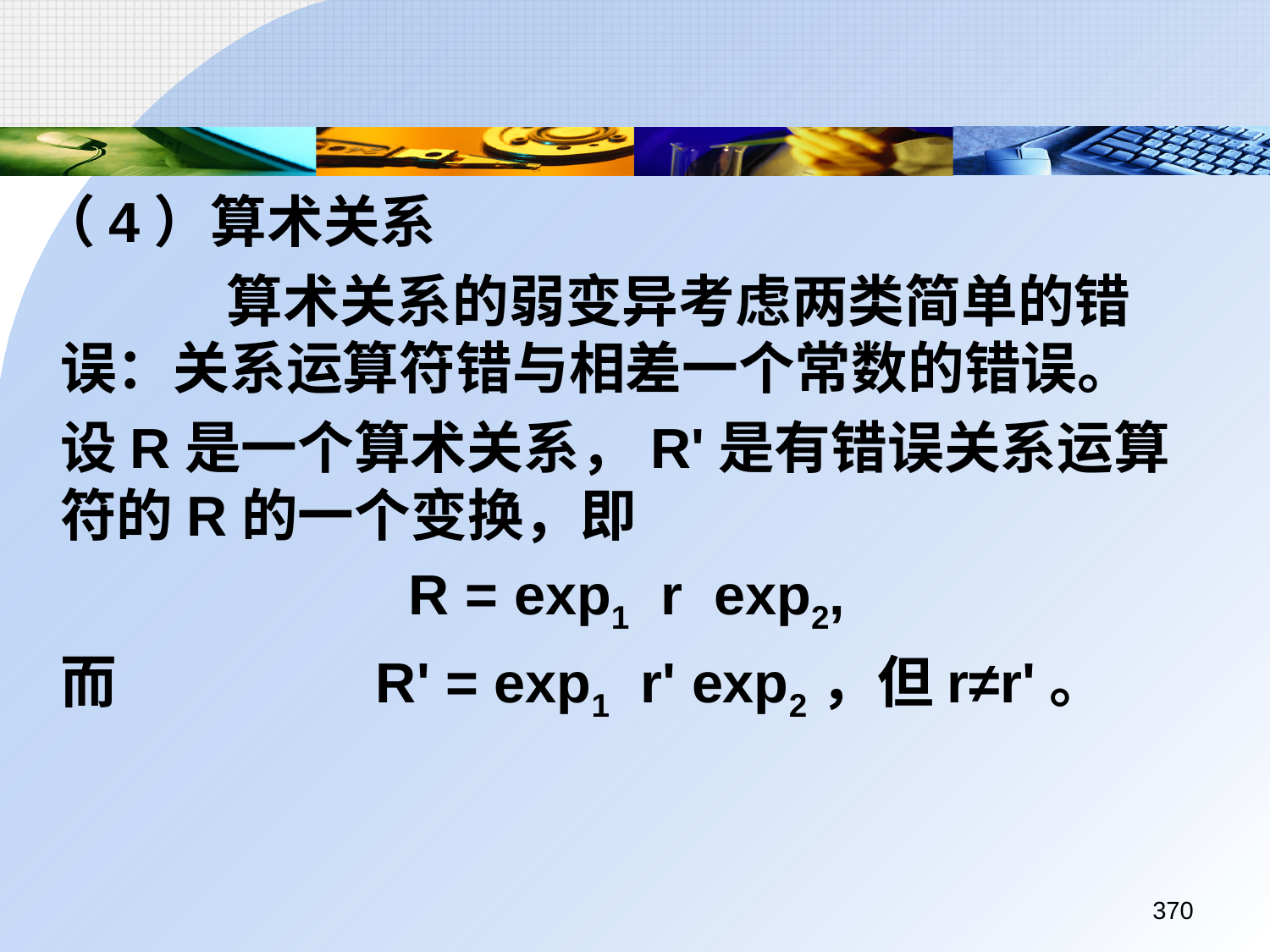

（4）算术关系
		  算术关系的弱变异考虑两类简单的错误：关系运算符错与相差一个常数的错误。
	设R是一个算术关系，R'是有错误关系运算符的R的一个变换，即
	R = exp1  r  exp2,
	而                   R' = exp1  r' exp2，但r≠r'。

370